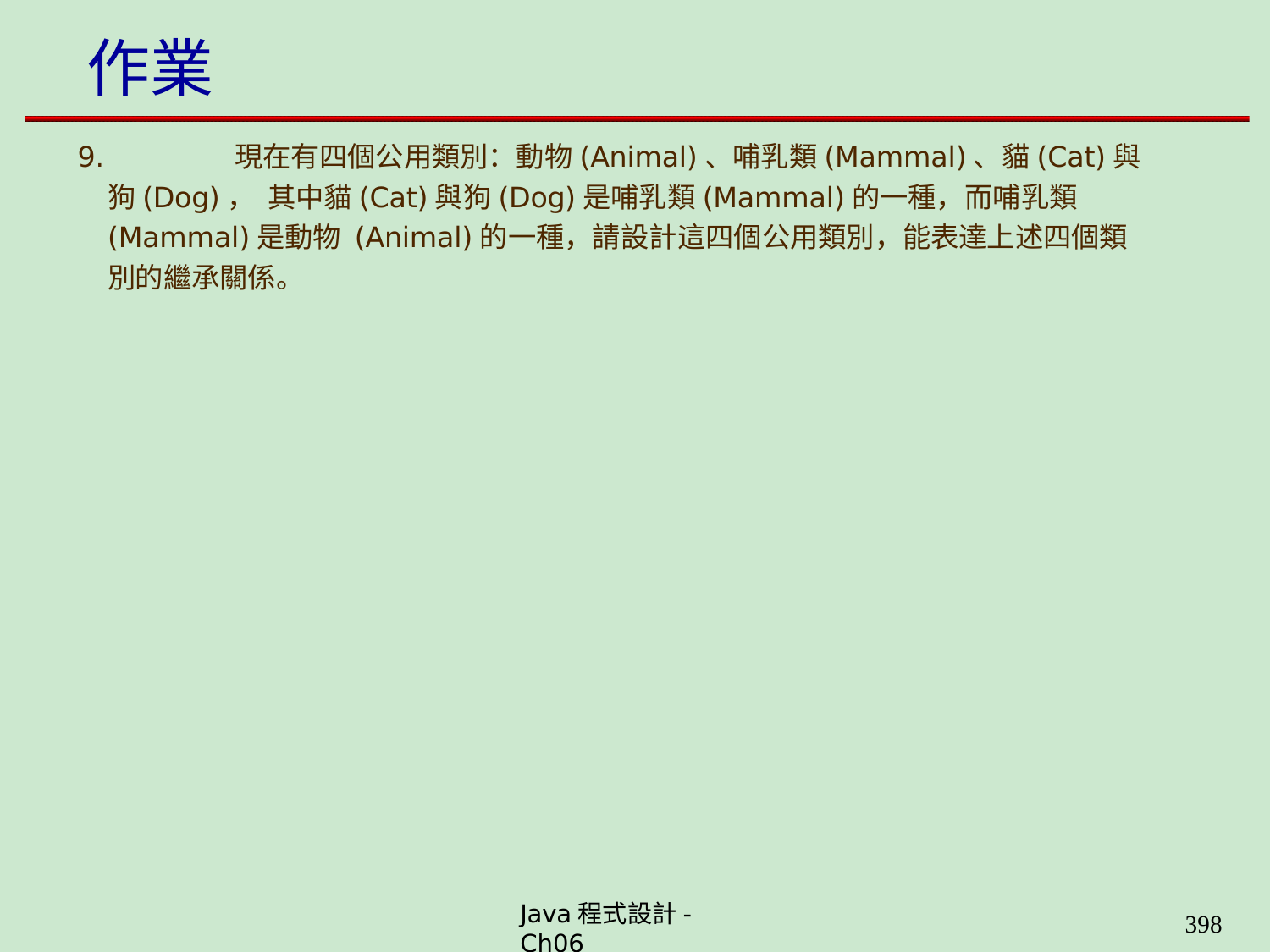

作業
9.		現在有四個公用類別：動物(Animal)、哺乳類(Mammal)、貓(Cat)與狗(Dog)，  其中貓(Cat)與狗(Dog)是哺乳類(Mammal)的一種，而哺乳類(Mammal)是動物 (Animal)的一種，請設計這四個公用類別，能表達上述四個類別的繼承關係。
Java程式設計-Ch06
398